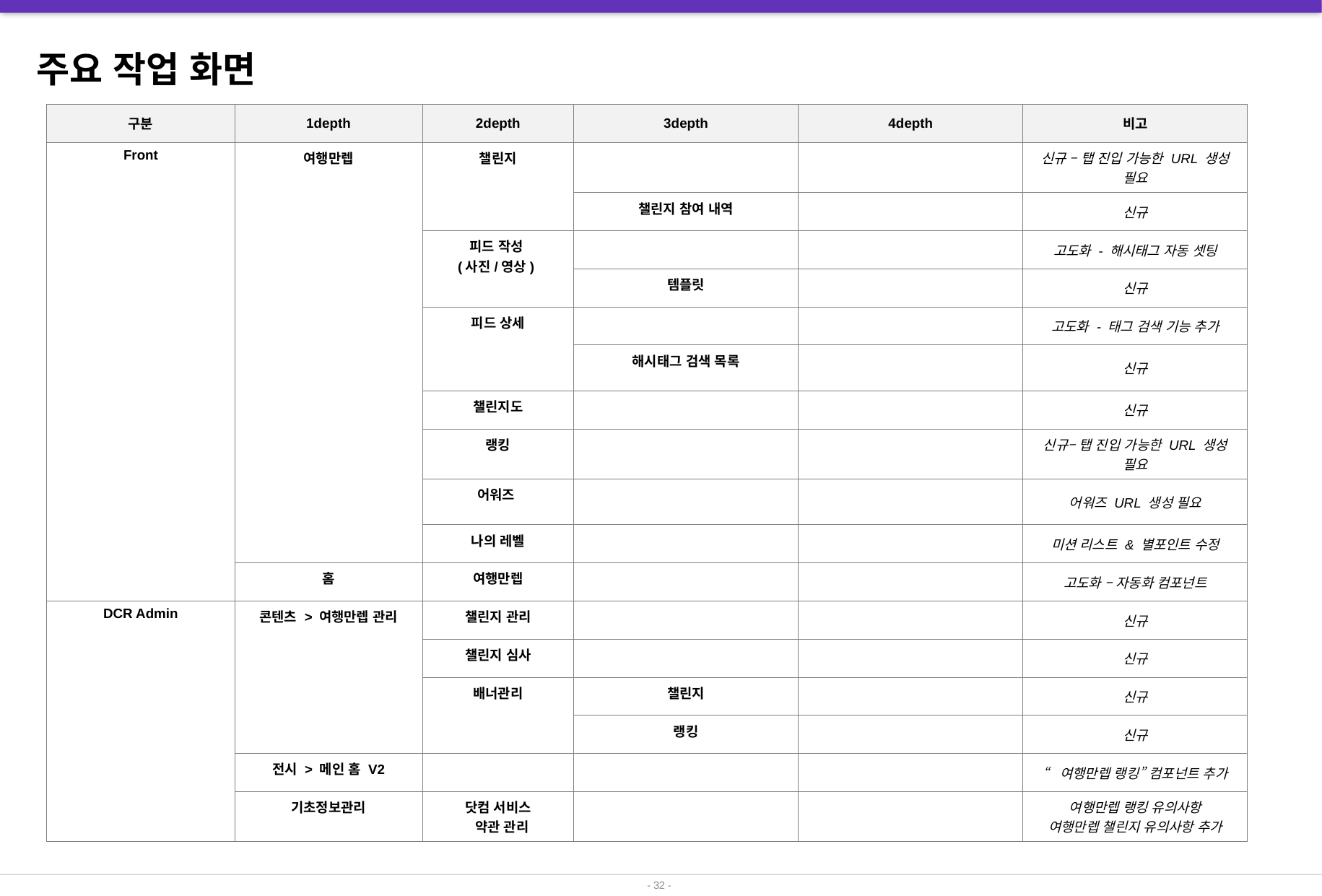

주요 작업 화면
| 구분 | 1depth | 2depth | 3depth | 4depth | 비고 |
| --- | --- | --- | --- | --- | --- |
| Front | 여행만렙 | 챌린지 |  |  | 신규 – 탭 진입 가능한 URL 생성 필요 |
|  |  |  | 챌린지 참여 내역 |  | 신규 |
|  |  | 피드 작성 (사진/영상) |  |  | 고도화 - 해시태그 자동 셋팅 |
|  |  |  | 템플릿 |  | 신규 |
|  |  | 피드 상세 |  |  | 고도화 - 태그 검색 기능 추가 |
|  |  |  | 해시태그 검색 목록 |  | 신규 |
|  |  | 챌린지도 |  |  | 신규 |
|  |  | 랭킹 |  |  | 신규– 탭 진입 가능한 URL 생성 필요 |
|  |  | 어워즈 |  |  | 어워즈 URL 생성 필요 |
|  |  | 나의 레벨 |  |  | 미션 리스트 & 별포인트 수정 |
|  | 홈 | 여행만렙 |  |  | 고도화 – 자동화 컴포넌트 |
| DCR Admin | 콘텐츠 > 여행만렙 관리 | 챌린지 관리 |  |  | 신규 |
|  |  | 챌린지 심사 |  |  | 신규 |
|  |  | 배너관리 | 챌린지 |  | 신규 |
|  |  |  | 랭킹 |  | 신규 |
|  | 전시 > 메인 홈 V2 |  |  |  | “여행만렙 랭킹” 컴포넌트 추가 |
|  | 기초정보관리 | 닷컴 서비스 약관 관리 |  |  | 여행만렙 랭킹 유의사항 여행만렙 챌린지 유의사항 추가 |
- 32 -